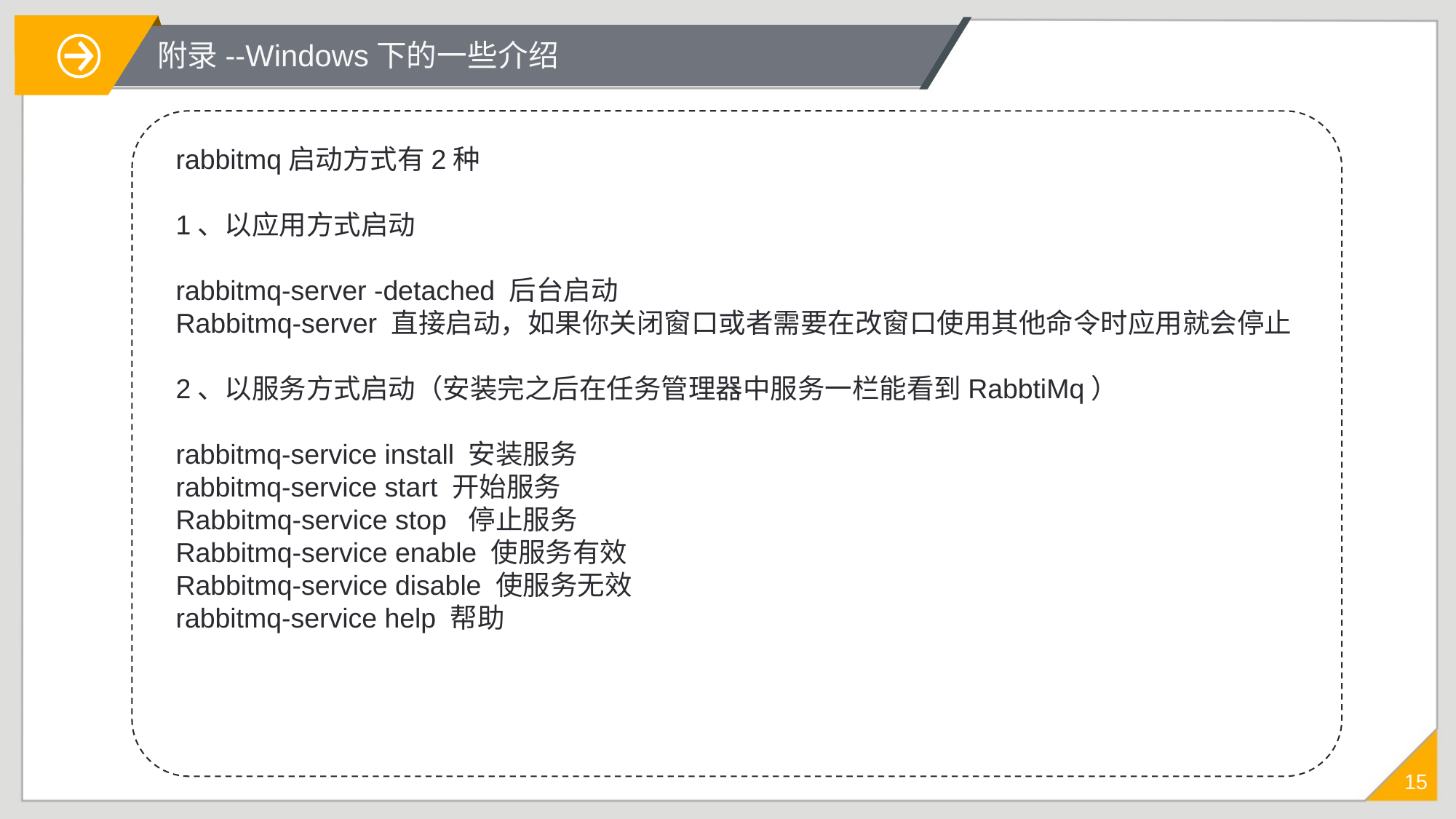

附录--Windows下的一些介绍

rabbitmq启动方式有2种

1、以应用方式启动

rabbitmq-server -detached 后台启动
Rabbitmq-server 直接启动，如果你关闭窗口或者需要在改窗口使用其他命令时应用就会停止

2、以服务方式启动（安装完之后在任务管理器中服务一栏能看到RabbtiMq）

rabbitmq-service install 安装服务
rabbitmq-service start 开始服务
Rabbitmq-service stop  停止服务
Rabbitmq-service enable 使服务有效
Rabbitmq-service disable 使服务无效
rabbitmq-service help 帮助